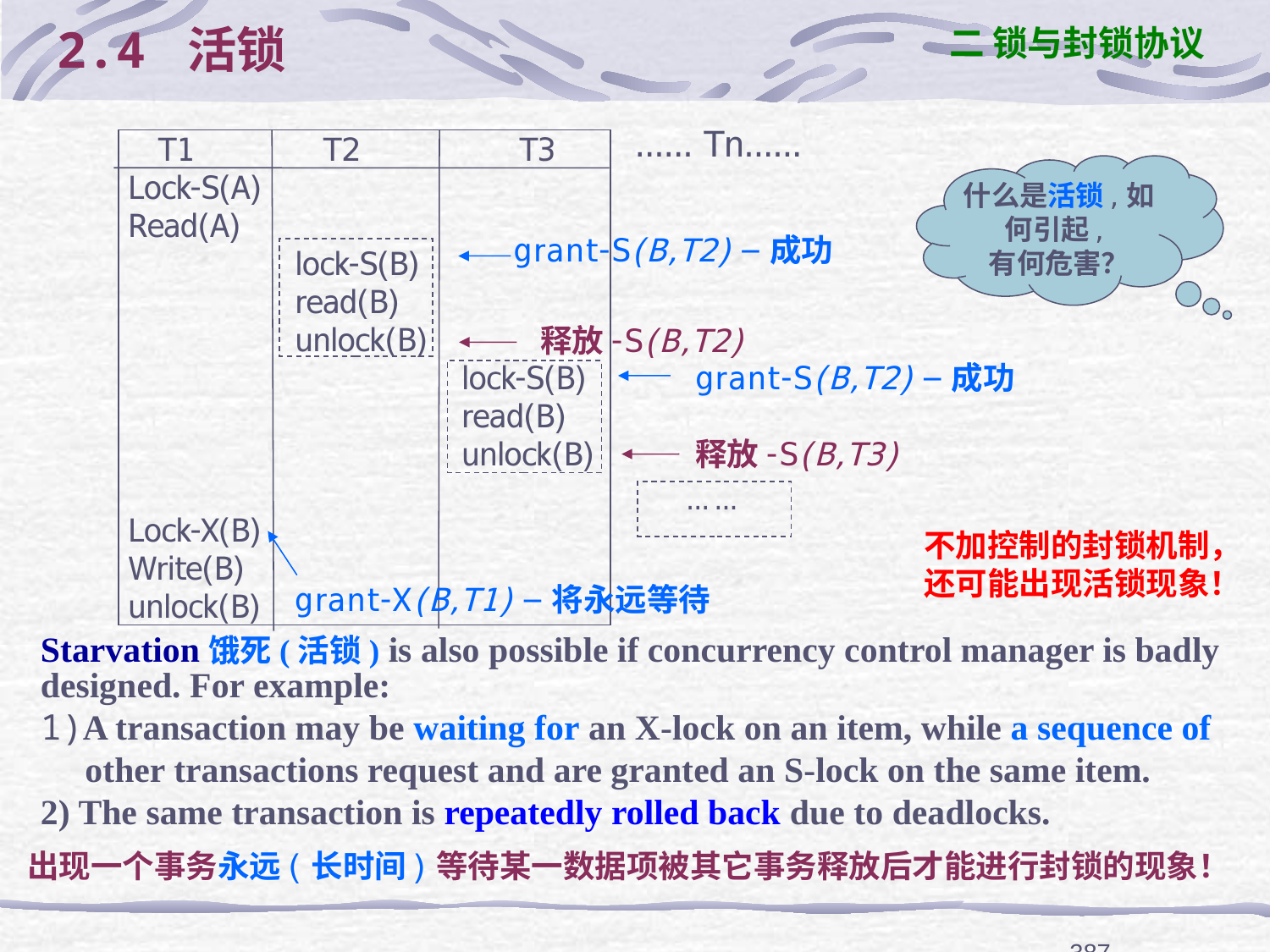

二 锁与封锁协议
# 2.4 活锁
…… Tn……
    T1             T2        	  T3
 Lock-S(A)
 Read(A)
	     lock-S(B)
	     read(B)
	     unlock(B)
		         lock-S(B)
		         read(B)
		         unlock(B)

 Lock-X(B)
 Write(B)
 unlock(B)

……

什么是活锁,如何引起,
有何危害？
grant-S(B,T2) –成功

释放-S(B,T2)

grant-S(B,T2) –成功

释放-S(B,T3)

grant-X(B,T1) –将永远等待
不加控制的封锁机制，
还可能出现活锁现象！
Starvation饿死(活锁) is also possible if concurrency control manager is badly designed. For example:
1)A transaction may be waiting for an X-lock on an item, while a sequence of
     other transactions request and are granted an S-lock on the same item.
2) The same transaction is repeatedly rolled back due to deadlocks.
出现一个事务永远(长时间)等待某一数据项被其它事务释放后才能进行封锁的现象！
387